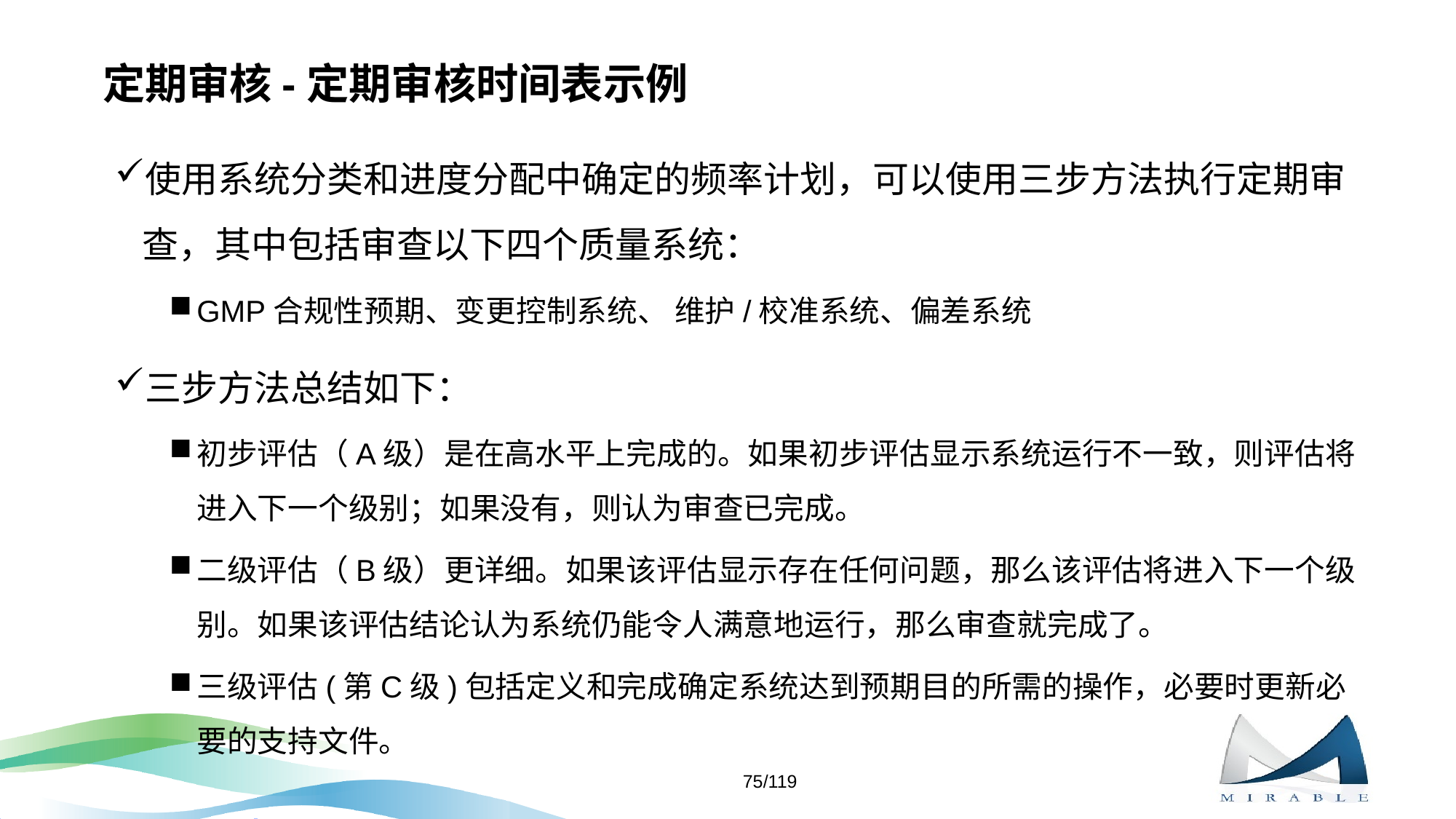

# 定期审核-定期审核时间表示例
使用系统分类和进度分配中确定的频率计划，可以使用三步方法执行定期审查，其中包括审查以下四个质量系统：
GMP合规性预期、变更控制系统、 维护/校准系统、偏差系统
三步方法总结如下：
初步评估（A级）是在高水平上完成的。如果初步评估显示系统运行不一致，则评估将进入下一个级别；如果没有，则认为审查已完成。
二级评估（B级）更详细。如果该评估显示存在任何问题，那么该评估将进入下一个级别。如果该评估结论认为系统仍能令人满意地运行，那么审查就完成了。
三级评估(第C级)包括定义和完成确定系统达到预期目的所需的操作，必要时更新必要的支持文件。
75/119